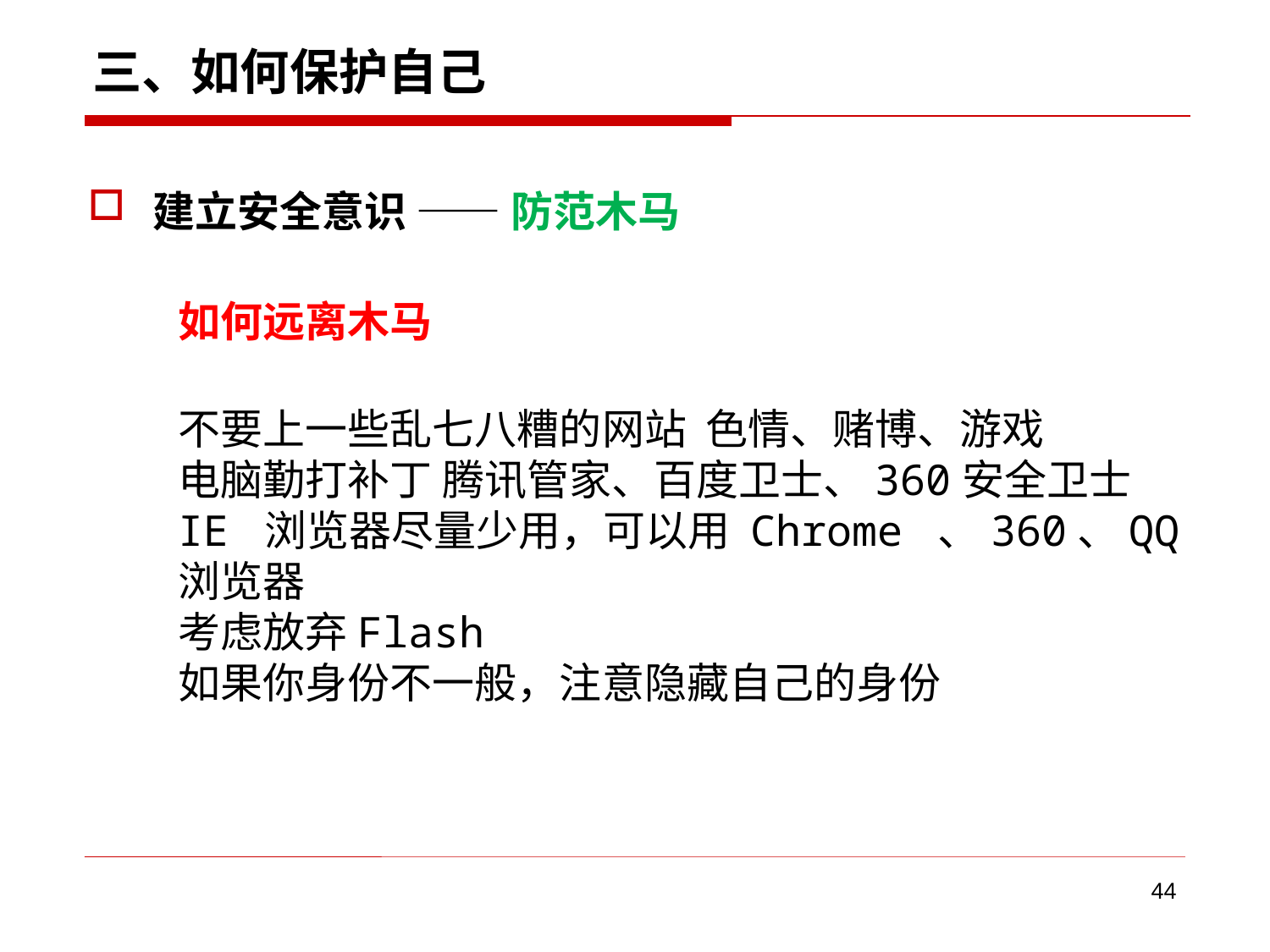

# 三、如何保护自己
建立安全意识 —— 防范木马
如何远离木马
不要上一些乱七八糟的网站  色情、赌博、游戏
电脑勤打补丁 腾讯管家、百度卫士、360安全卫士
IE 浏览器尽量少用，可以用 Chrome 、360、QQ浏览器
考虑放弃Flash
如果你身份不一般，注意隐藏自己的身份